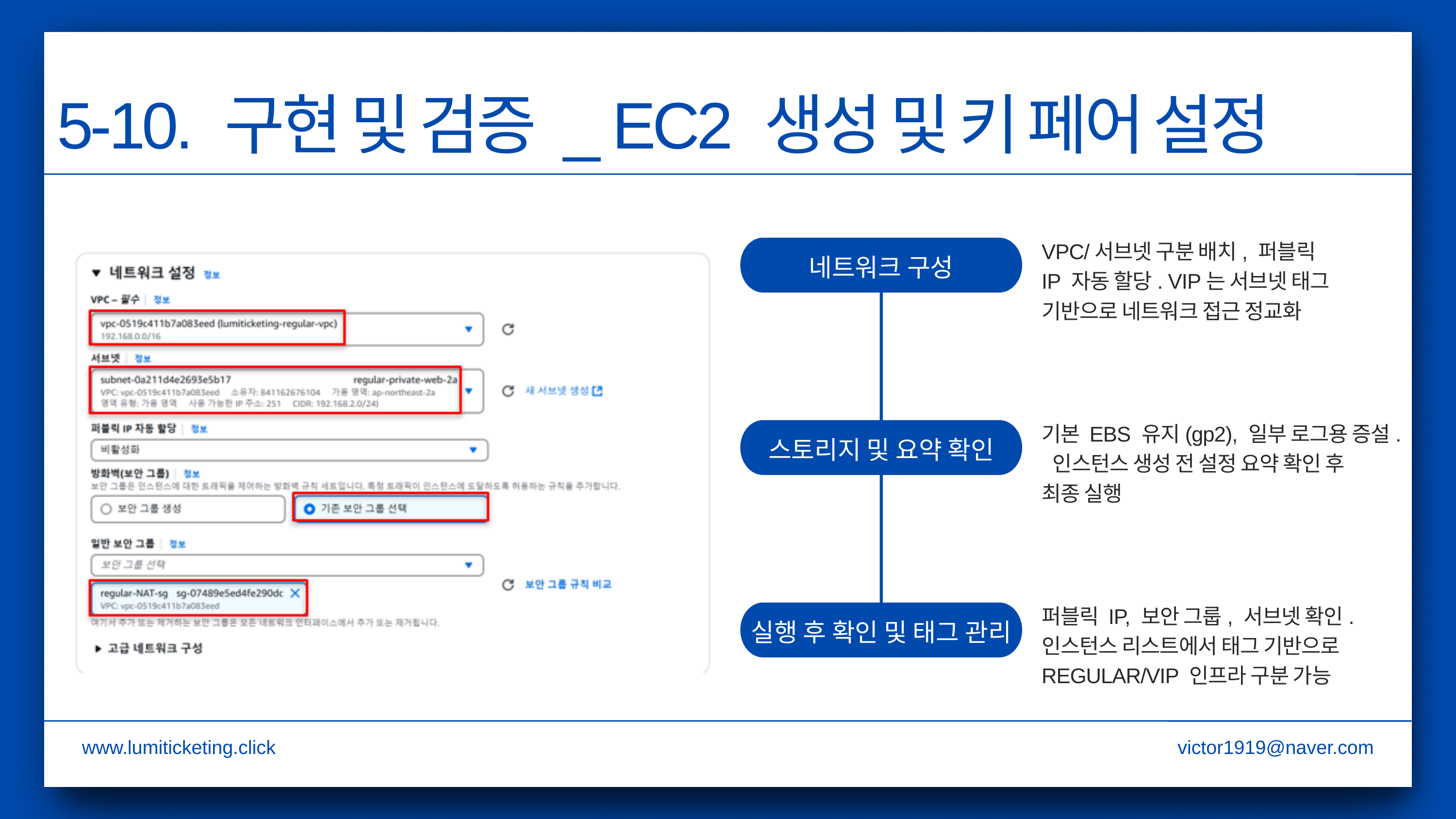

5-10. 구현 및 검증 _ EC2 생성 및 키 페어 설정

VPC/서브넷 구분 배치, 퍼블릭 IP 자동 할당. VIP는 서브넷 태그 기반으로 네트워크 접근 정교화

네트워크 구성

기본 EBS 유지(gp2), 일부 로그용 증설. 인스턴스 생성 전 설정 요약 확인 후
최종 실행

스토리지 및 요약 확인
퍼블릭 IP, 보안 그룹, 서브넷 확인.
인스턴스 리스트에서 태그 기반으로 REGULAR/VIP 인프라 구분 가능

실행 후 확인 및 태그 관리

www.lumiticketing.click
victor1919@naver.com